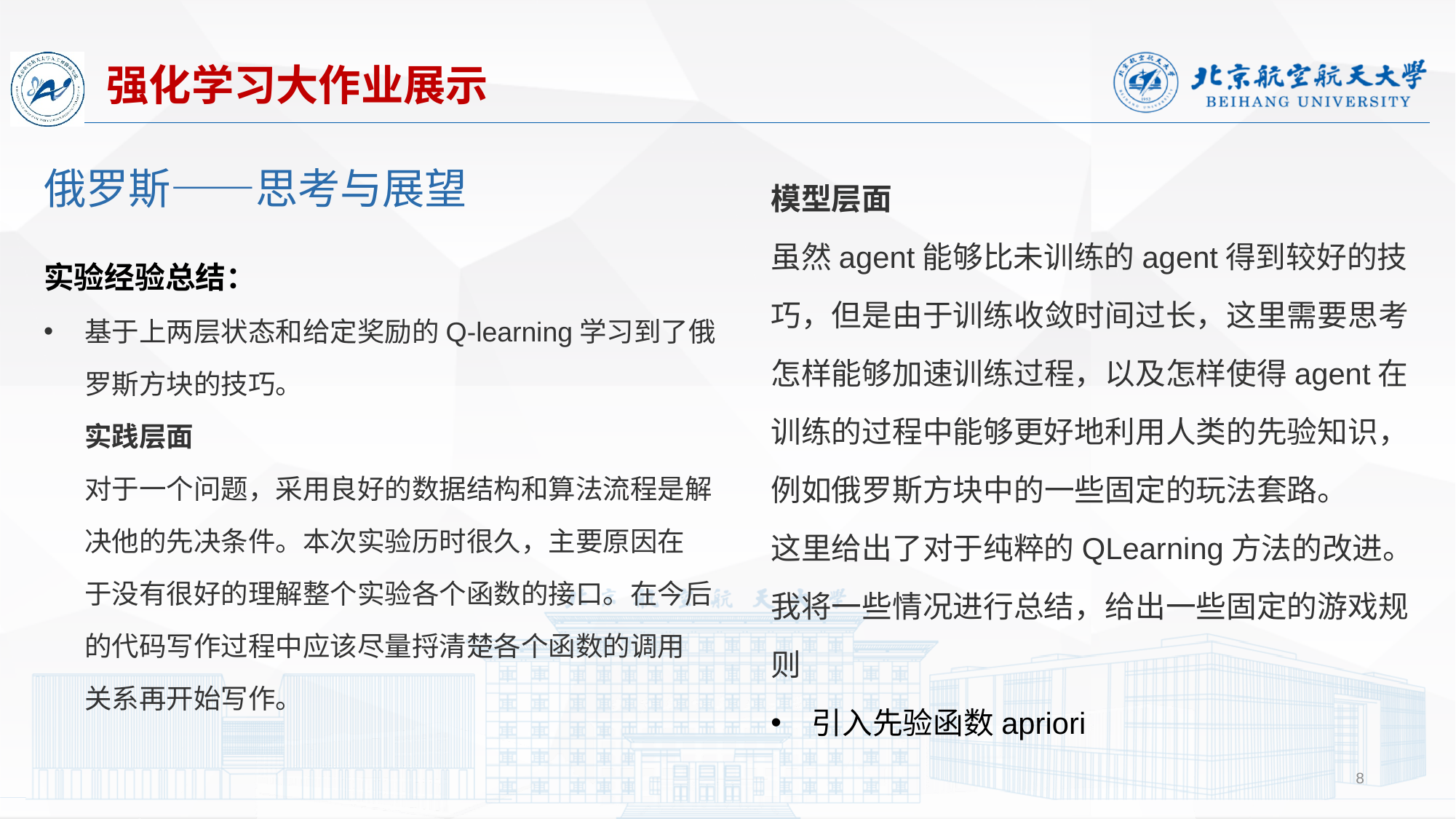

强化学习大作业展示
模型层面
虽然agent能够比未训练的agent得到较好的技巧，但是由于训练收敛时间过长，这里需要思考怎样能够加速训练过程，以及怎样使得agent在训练的过程中能够更好地利用人类的先验知识，例如俄罗斯方块中的一些固定的玩法套路。
这里给出了对于纯粹的QLearning方法的改进。我将一些情况进行总结，给出一些固定的游戏规则
引入先验函数apriori
俄罗斯——思考与展望
实验经验总结：
基于上两层状态和给定奖励的Q-learning学习到了俄罗斯方块的技巧。
实践层面
对于一个问题，采用良好的数据结构和算法流程是解决他的先决条件。本次实验历时很久，主要原因在
于没有很好的理解整个实验各个函数的接口。在今后的代码写作过程中应该尽量捋清楚各个函数的调用
关系再开始写作。

8